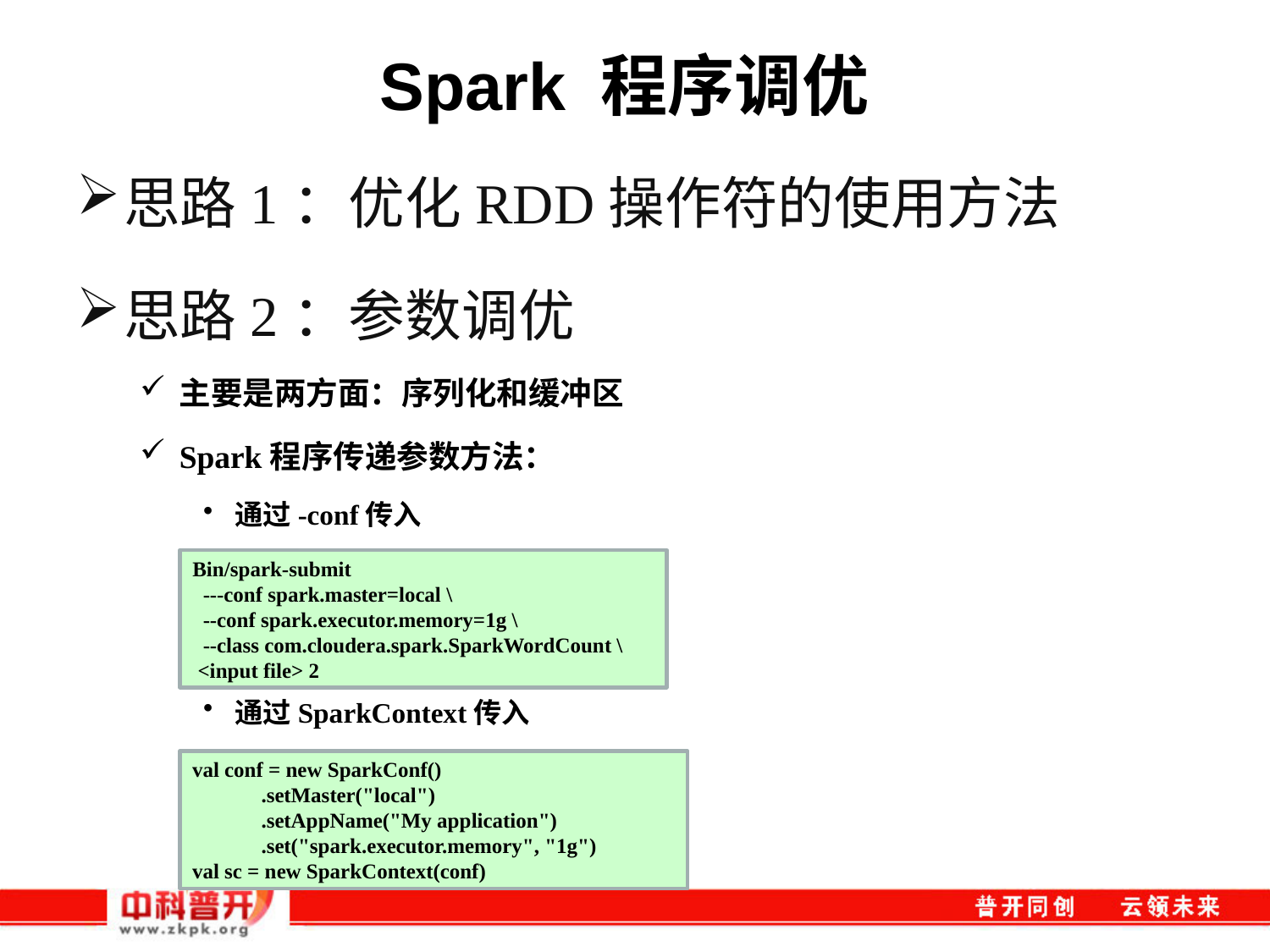

# Spark 程序调优
思路1：优化RDD操作符的使用方法
思路2：参数调优
主要是两方面：序列化和缓冲区
Spark程序传递参数方法：
通过-conf传入

通过SparkContext传入

Bin/spark-submit
  ---conf spark.master=local \
  --conf spark.executor.memory=1g \
  --class com.cloudera.spark.SparkWordCount \
 <input file> 2
val conf = new SparkConf()
             .setMaster("local")
             .setAppName("My application")
             .set("spark.executor.memory", "1g")
val sc = new SparkContext(conf)